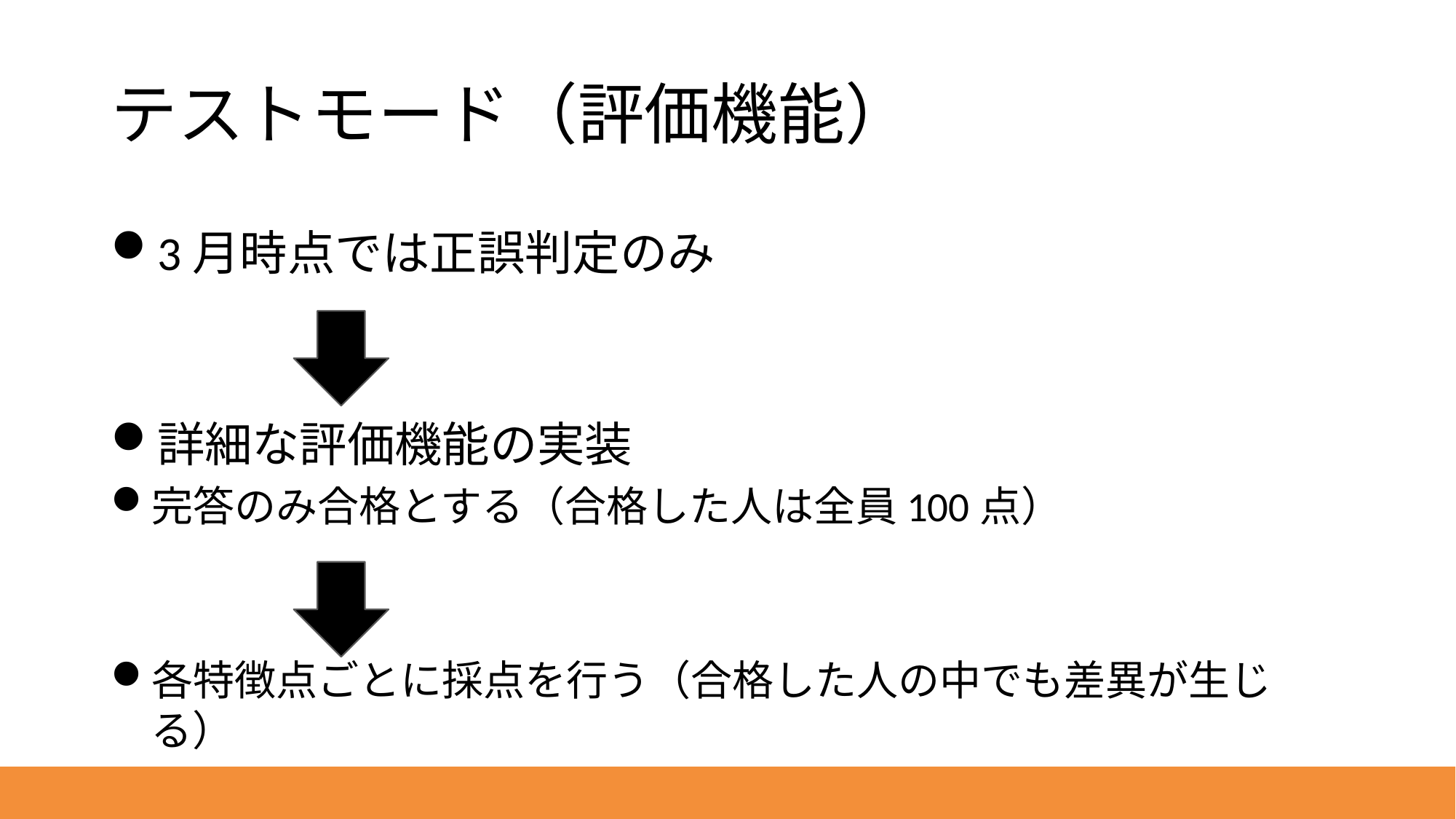

# テストモード（評価機能）
3月時点では正誤判定のみ

詳細な評価機能の実装
完答のみ合格とする（合格した人は全員100点）

各特徴点ごとに採点を行う（合格した人の中でも差異が生じる）